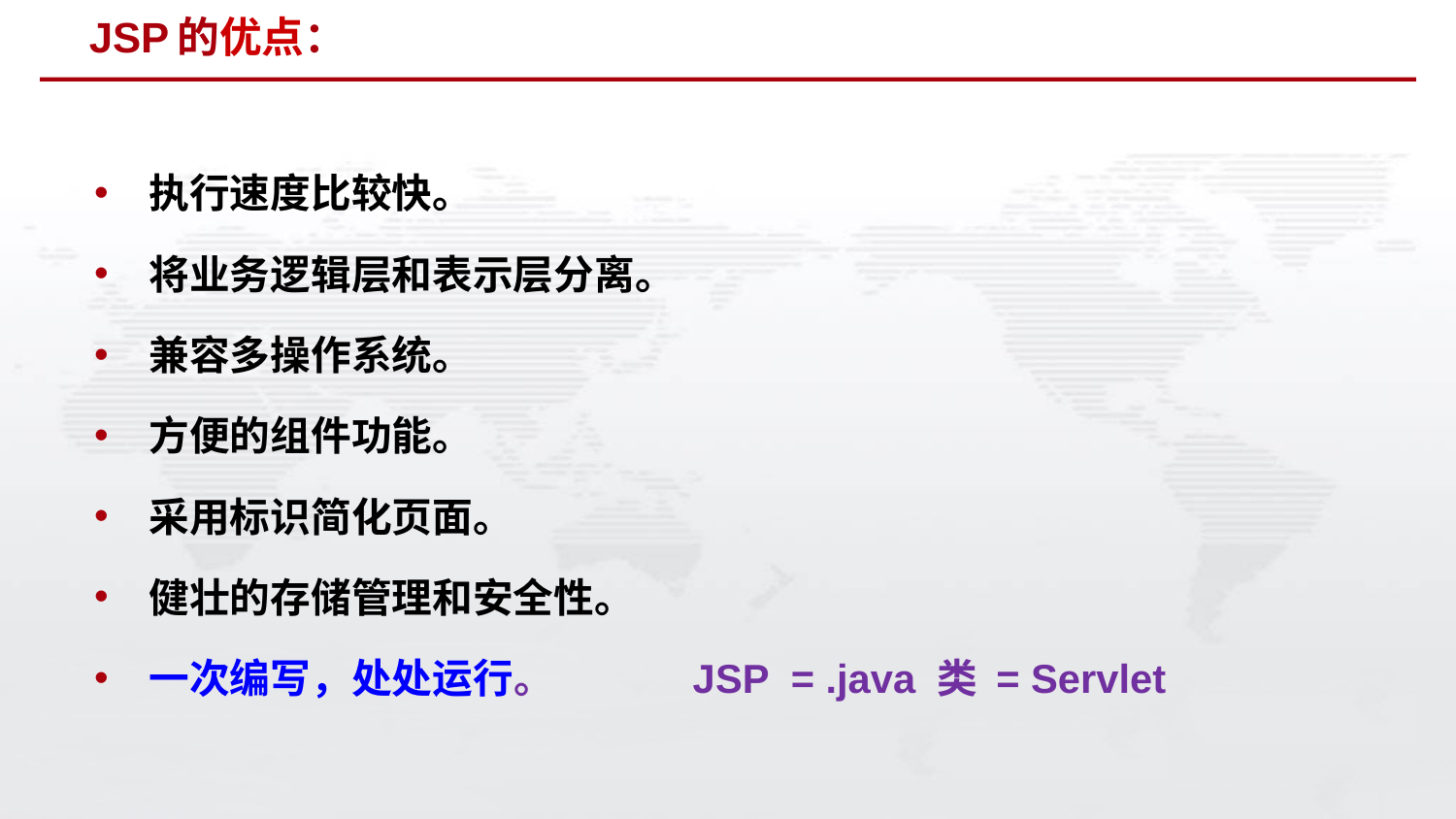

# JSP的优点：
执行速度比较快。
将业务逻辑层和表示层分离。
兼容多操作系统。
方便的组件功能。
采用标识简化页面。
健壮的存储管理和安全性。
一次编写，处处运行。              JSP  = .java 类 = Servlet